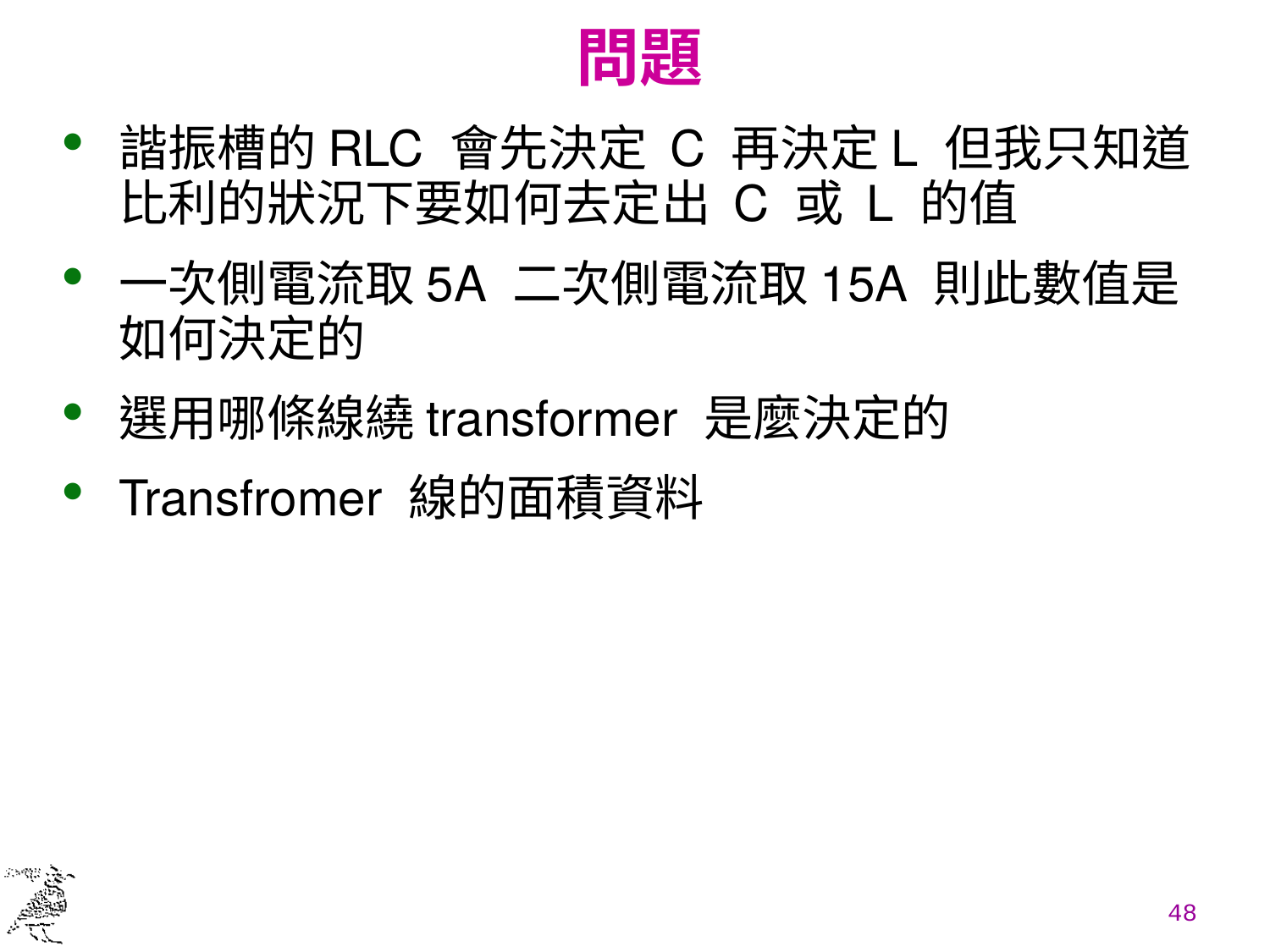

# 問題
諧振槽的RLC 會先決定 C 再決定L 但我只知道比利的狀況下要如何去定出 C 或 L 的值
一次側電流取5A 二次側電流取15A 則此數值是如何決定的
選用哪條線繞transformer 是麼決定的
Transfromer 線的面積資料
48